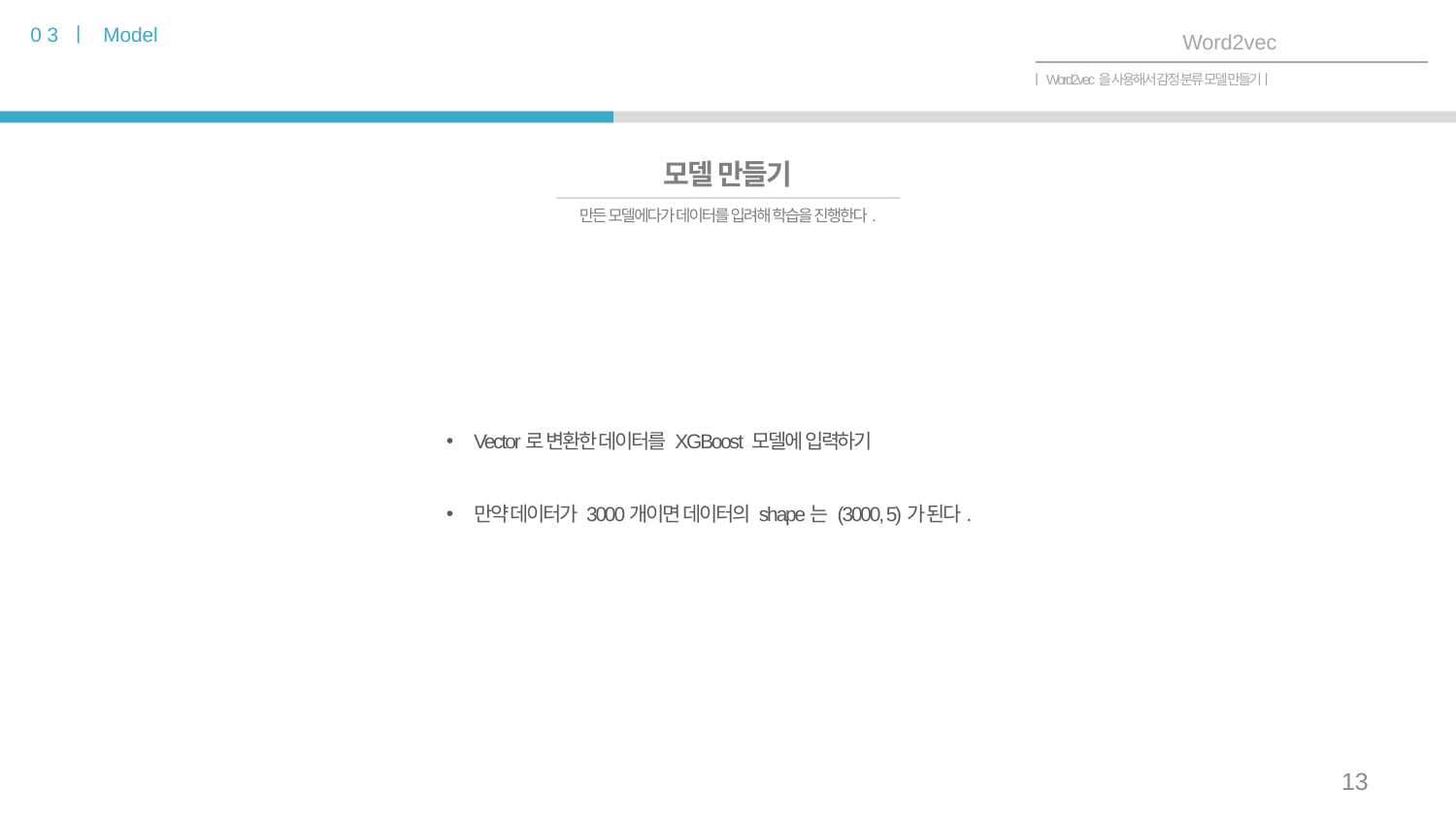

0 3 ㅣ  Model
Word2vec
ㅣWord2vec을 사용해서 감정 분류 모델 만들기ㅣ

모델 만들기
만든 모델에다가 데이터를 입려해 학습을 진행한다.
Vector로 변환한 데이터를 XGBoost 모델에 입력하기

만약 데이터가 3000개이면 데이터의 shape는 (3000, 5)가 된다.
13